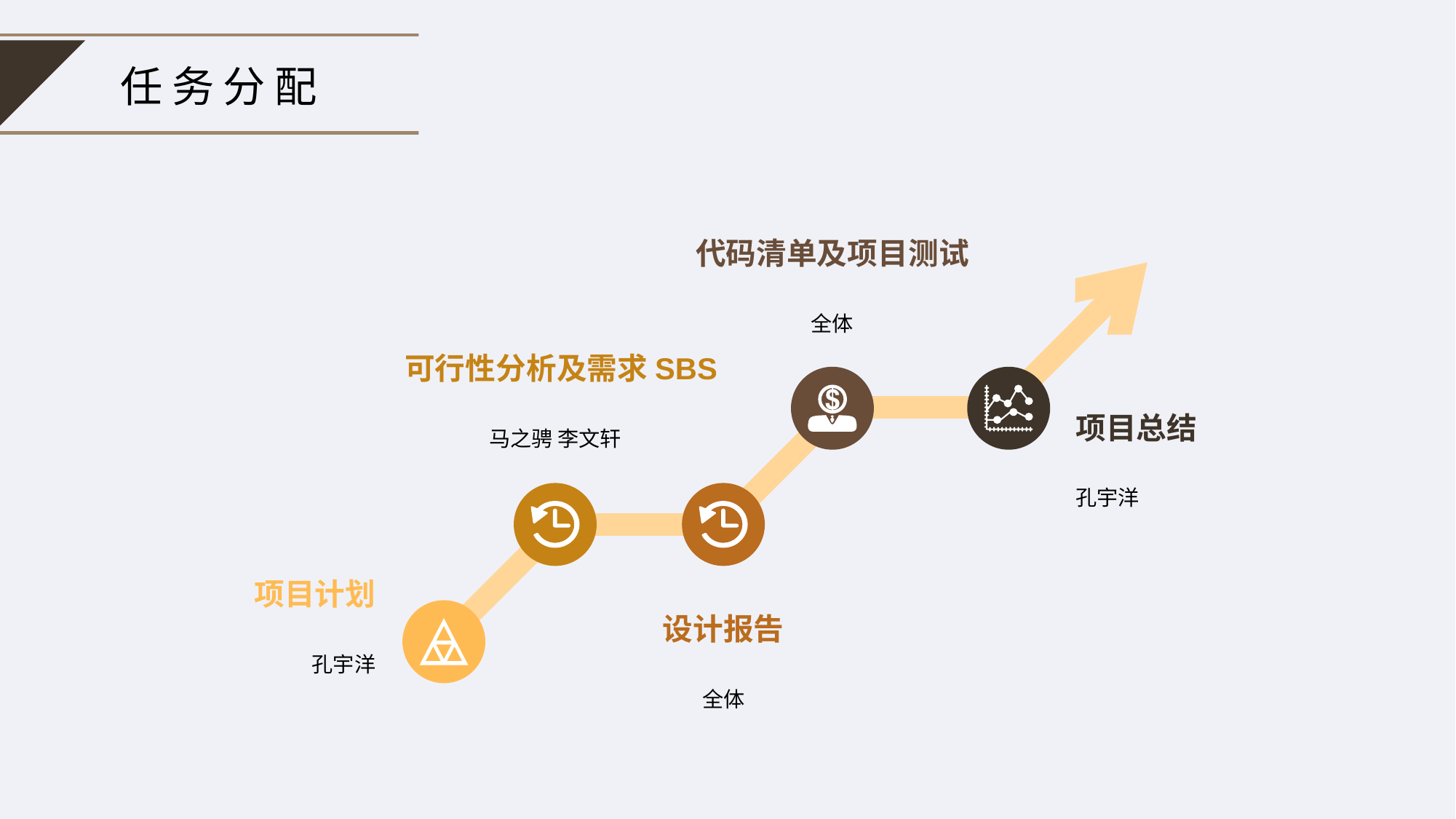

任务分配

代码清单及项目测试
全体
可行性分析及需求SBS
马之骋 李文轩

项目总结
孔宇洋

项目计划
孔宇洋

设计报告
全体